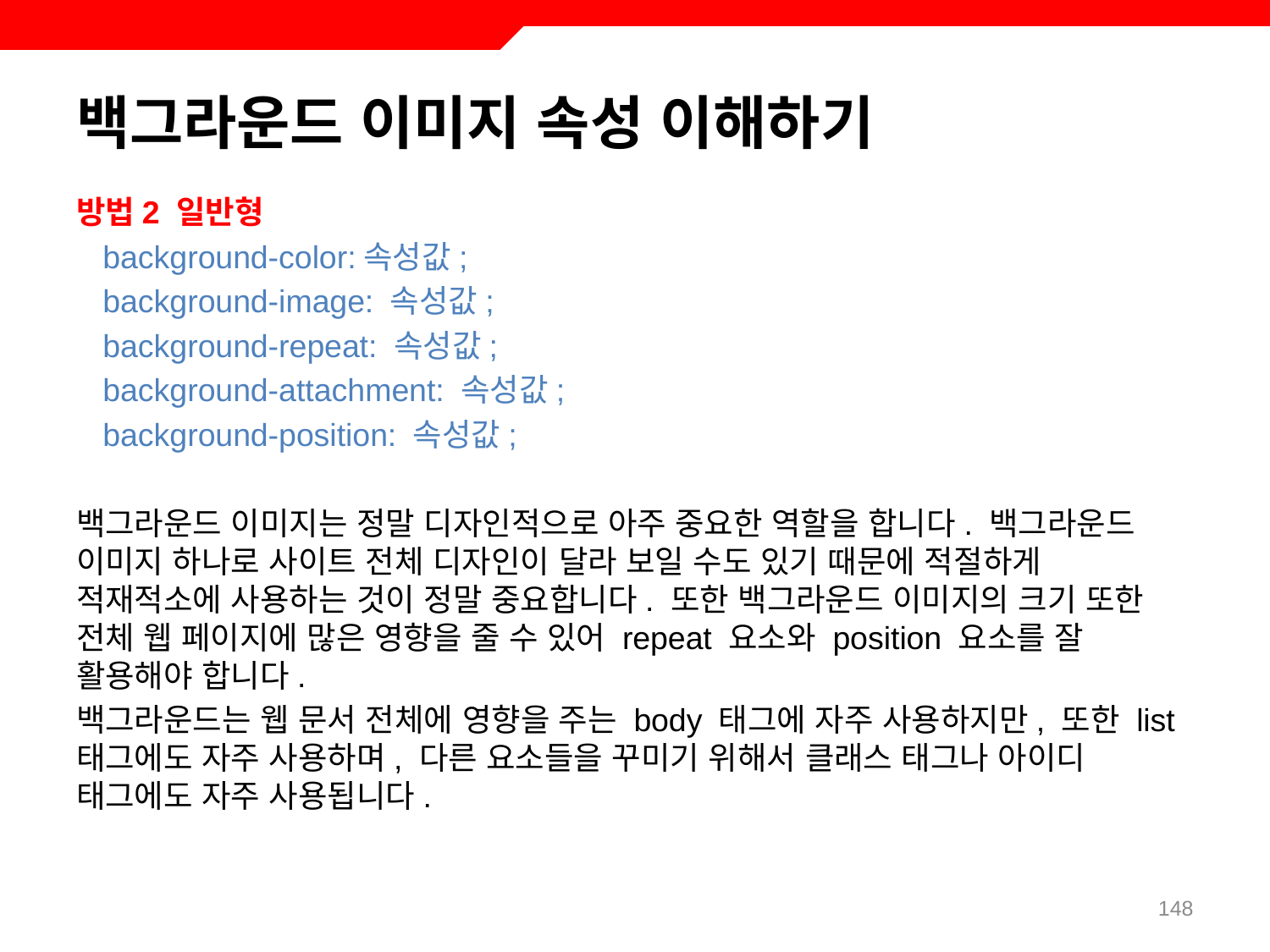

# 백그라운드 이미지 속성 이해하기
방법2 일반형
   background-color:속성값;
   background-image: 속성값;
   background-repeat: 속성값;
   background-attachment: 속성값;
   background-position: 속성값;

백그라운드 이미지는 정말 디자인적으로 아주 중요한 역할을 합니다. 백그라운드 이미지 하나로 사이트 전체 디자인이 달라 보일 수도 있기 때문에 적절하게 적재적소에 사용하는 것이 정말 중요합니다. 또한 백그라운드 이미지의 크기 또한 전체 웹 페이지에 많은 영향을 줄 수 있어 repeat 요소와 position 요소를 잘 활용해야 합니다.
백그라운드는 웹 문서 전체에 영향을 주는 body 태그에 자주 사용하지만, 또한 list 태그에도 자주 사용하며, 다른 요소들을 꾸미기 위해서 클래스 태그나 아이디 태그에도 자주 사용됩니다.
148